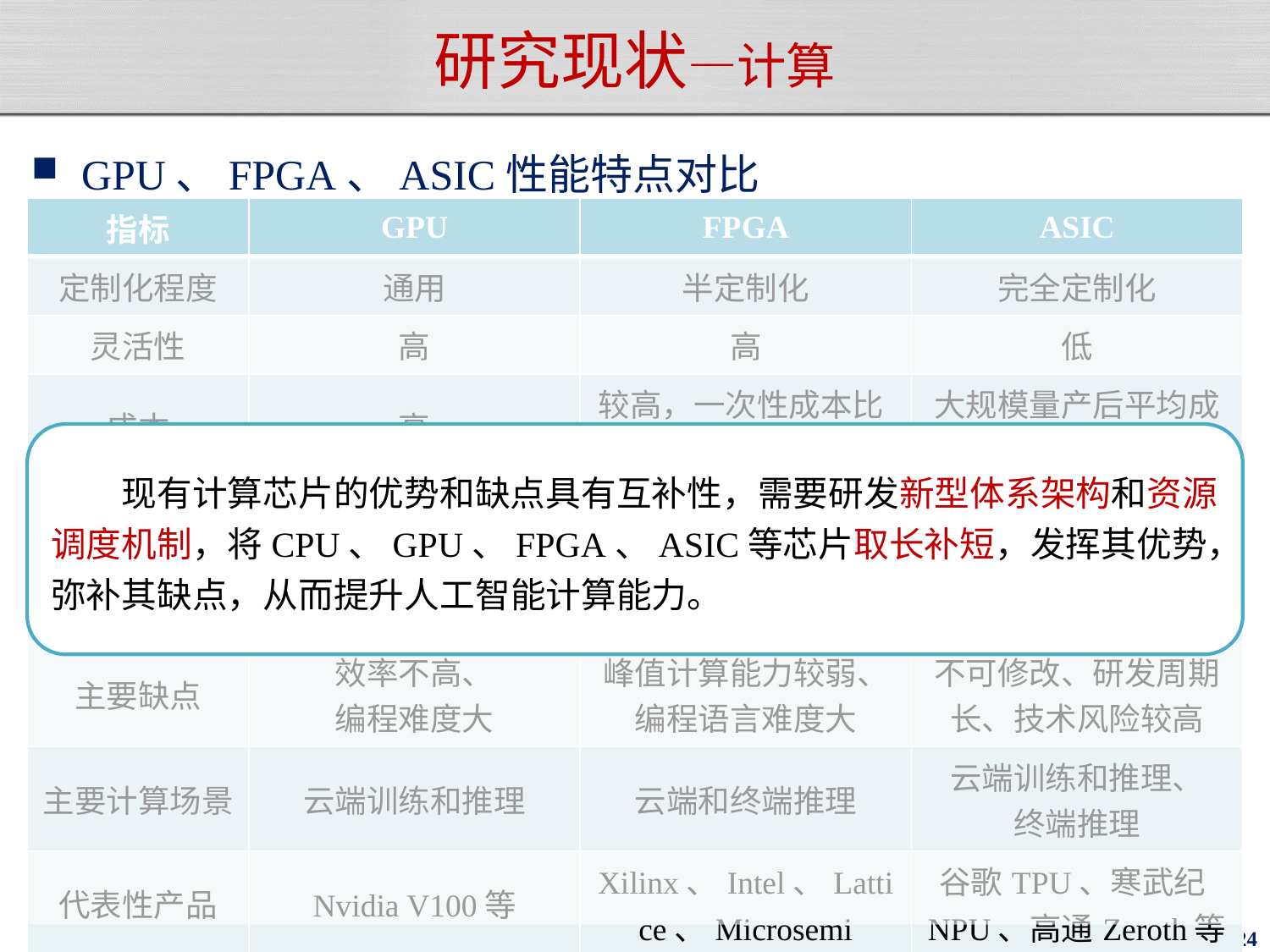

# 研究现状—计算
GPU、FPGA、ASIC性能特点对比

| 指标 | GPU | FPGA | ASIC |
| --- | --- | --- | --- |
| 定制化程度 | 通用 | 半定制化 | 完全定制化 |
| 灵活性 | 高 | 高 | 低 |
| 成本 | 高 | 较高，一次性成本比ASIC低 | 大规模量产后平均成本低 |
| 功耗 | 高 | 较高 | 低 |
| 主要优点 | 计算能力强、 产品成熟 | 平均性能较高、功耗较低、灵活性强 | 平均性能强、功耗低、体积小 |
| 主要缺点 | 效率不高、 编程难度大 | 峰值计算能力较弱、编程语言难度大 | 不可修改、研发周期长、技术风险较高 |
| 主要计算场景 | 云端训练和推理 | 云端和终端推理 | 云端训练和推理、 终端推理 |
| 代表性产品 | Nvidia V100等 | Xilinx、Intel、Lattice、Microsemi | 谷歌TPU、寒武纪NPU、高通Zeroth等 |
　　现有计算芯片的优势和缺点具有互补性，需要研发新型体系架构和资源调度机制，将CPU、GPU、FPGA、ASIC等芯片取长补短，发挥其优势，弥补其缺点，从而提升人工智能计算能力。
24